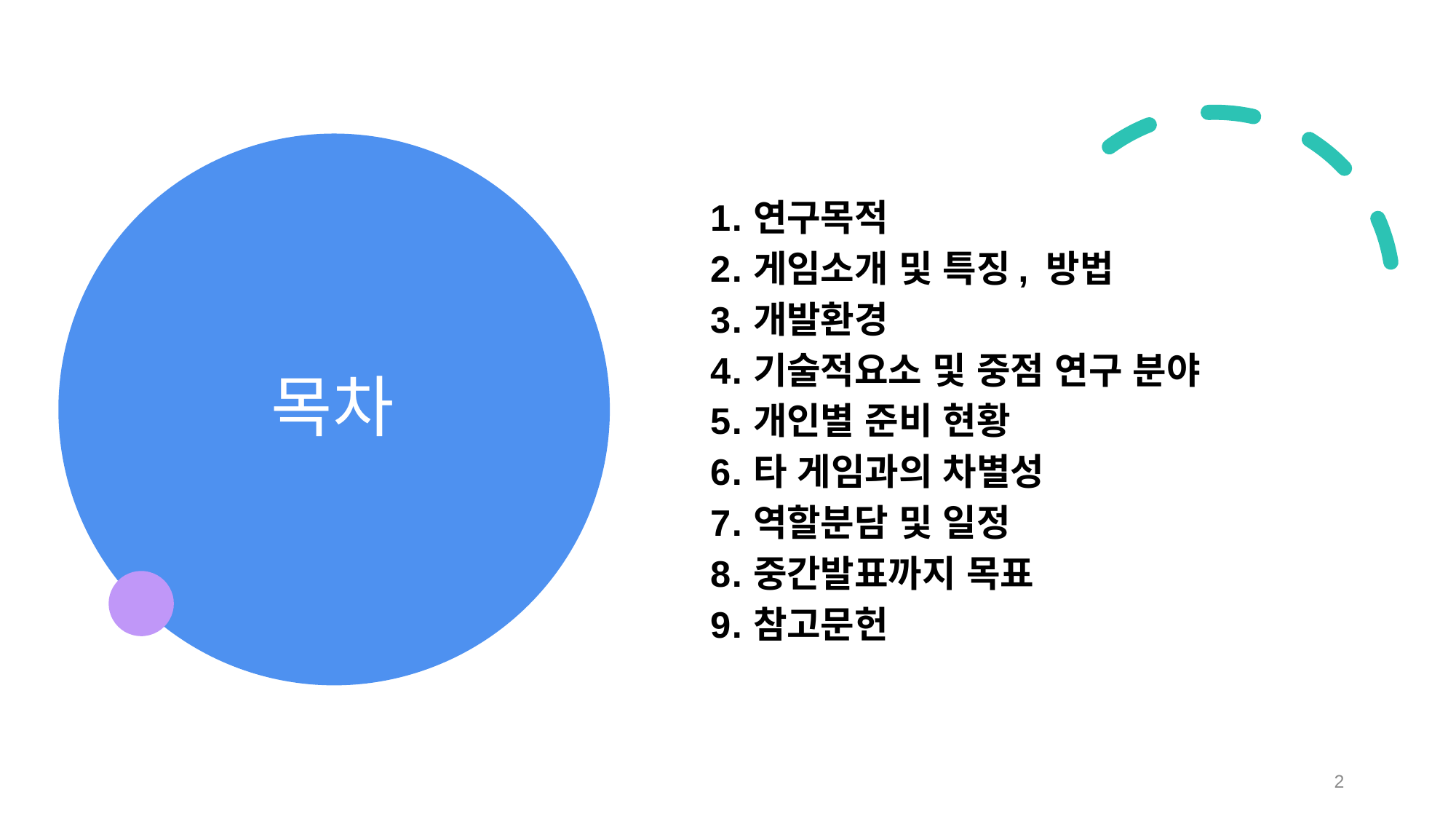

# 목차
연구목적
게임소개 및 특징, 방법
개발환경
기술적요소 및 중점 연구 분야
개인별 준비 현황
타 게임과의 차별성
역할분담 및 일정
중간발표까지 목표
참고문헌

2